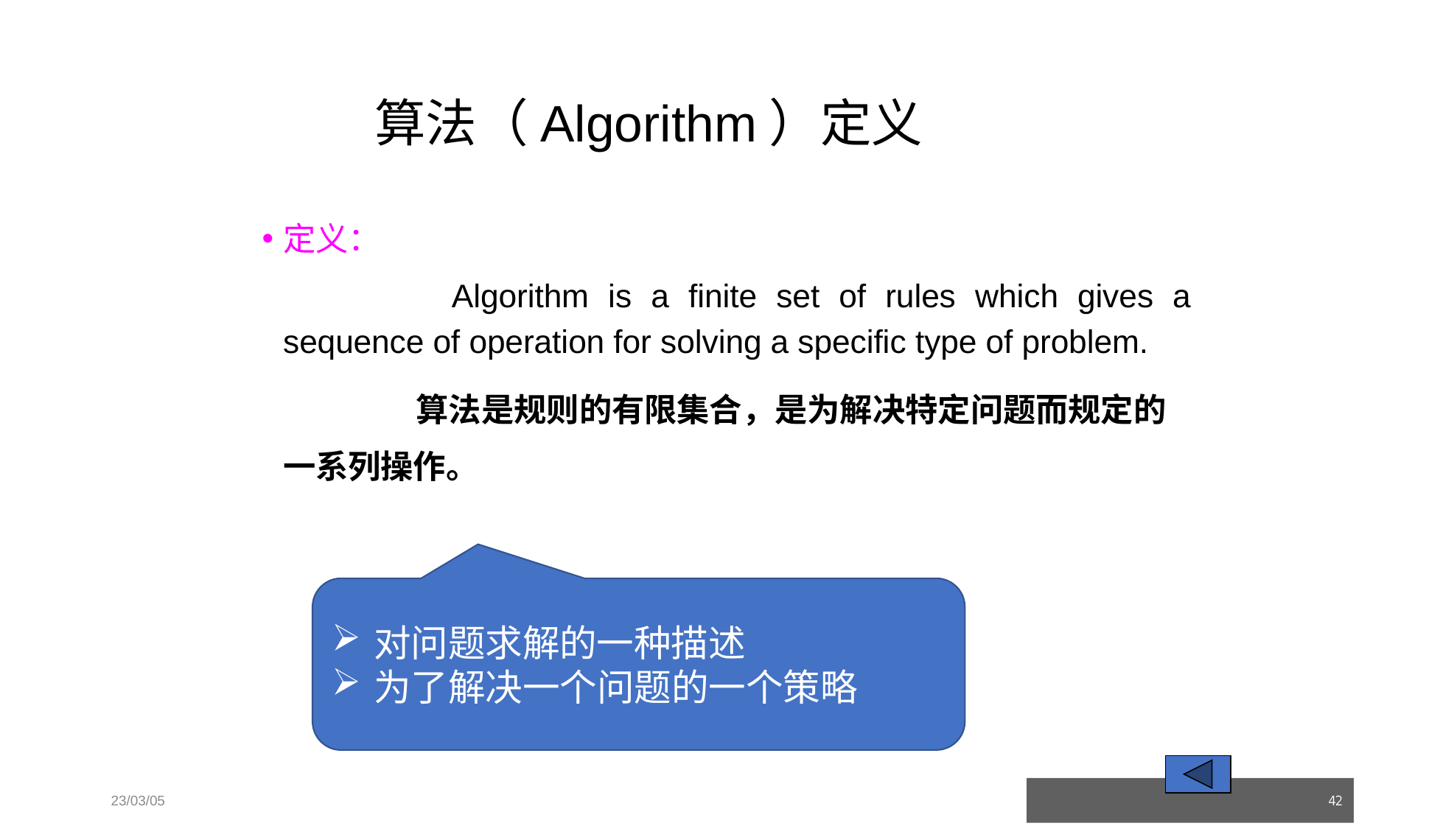

# 算法（Algorithm）定义
定义：
		   Algorithm is a finite set of rules which gives a sequence of operation for solving a specific type of problem.
		  算法是规则的有限集合，是为解决特定问题而规定的一系列操作。
对问题求解的一种描述
为了解决一个问题的一个策略

23/03/05
42